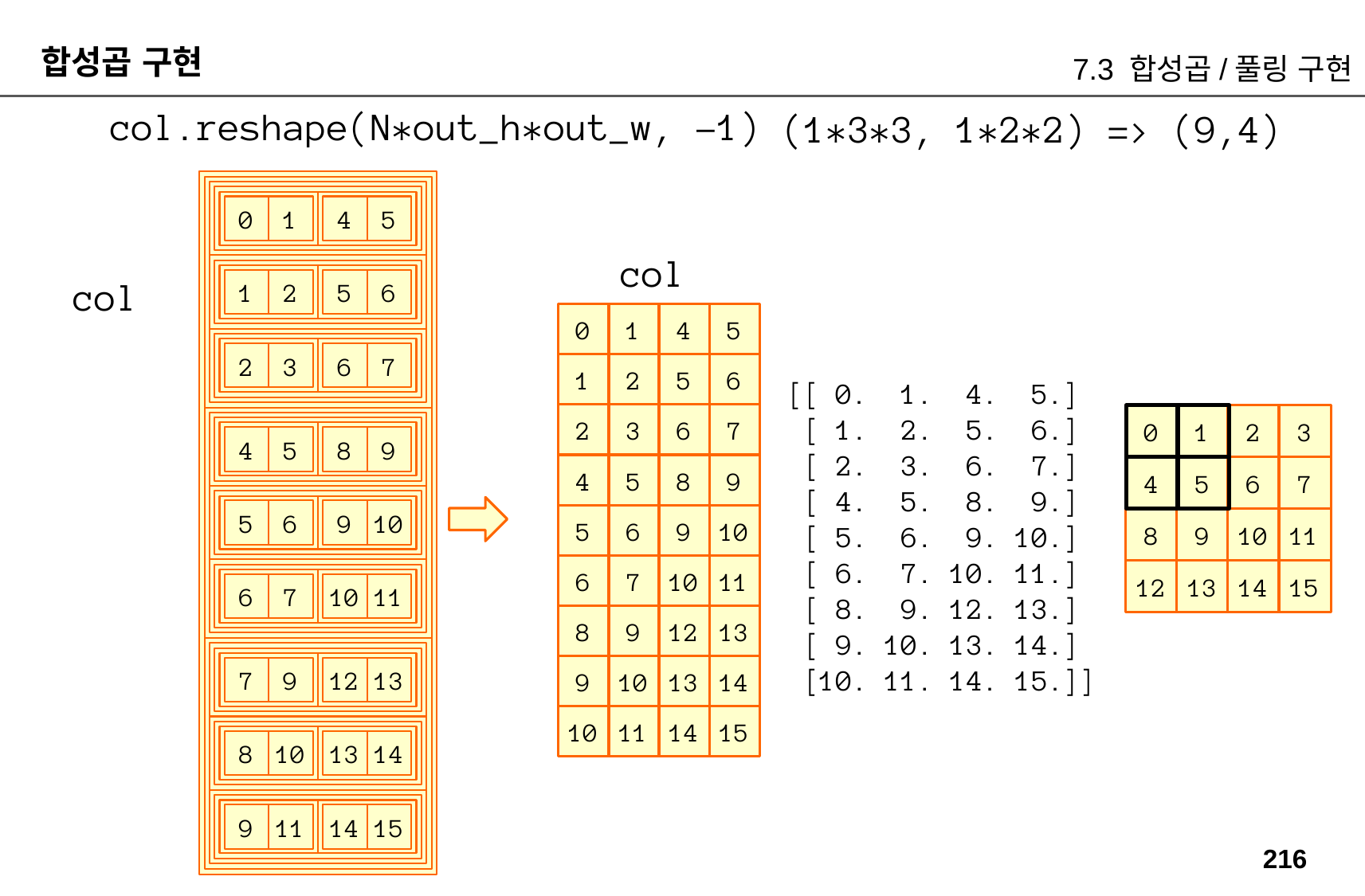

합성곱 구현
7.3 합성곱/풀링 구현
col.reshape(N*out_h*out_w, -1)
(1*3*3, 1*2*2) => (9,4)

0
1
4
5
col

col

1
2
5
6
0
1
4
5

2
3
6
7
1
2
5
6
[[ 0.  1.  4.  5.]
 [ 1.  2.  5.  6.]
 [ 2.  3.  6.  7.]
 [ 4.  5.  8.  9.]
 [ 5.  6.  9. 10.]
 [ 6.  7. 10. 11.]
 [ 8.  9. 12. 13.]
 [ 9. 10. 13. 14.]
 [10. 11. 14. 15.]]
2
3
6
7
0
1
2
3

4
5
8
9
4
5
8
9
4
5
6
7

5
6
9
10
5
6
9
10
8
9
10
11
6
7
10
11

12
13
14
15

6
7
10
11
8
9
12
13

9
10
13
14
7
9
12
13
10
11
14
15

8
10
13
14

9
11
14
15